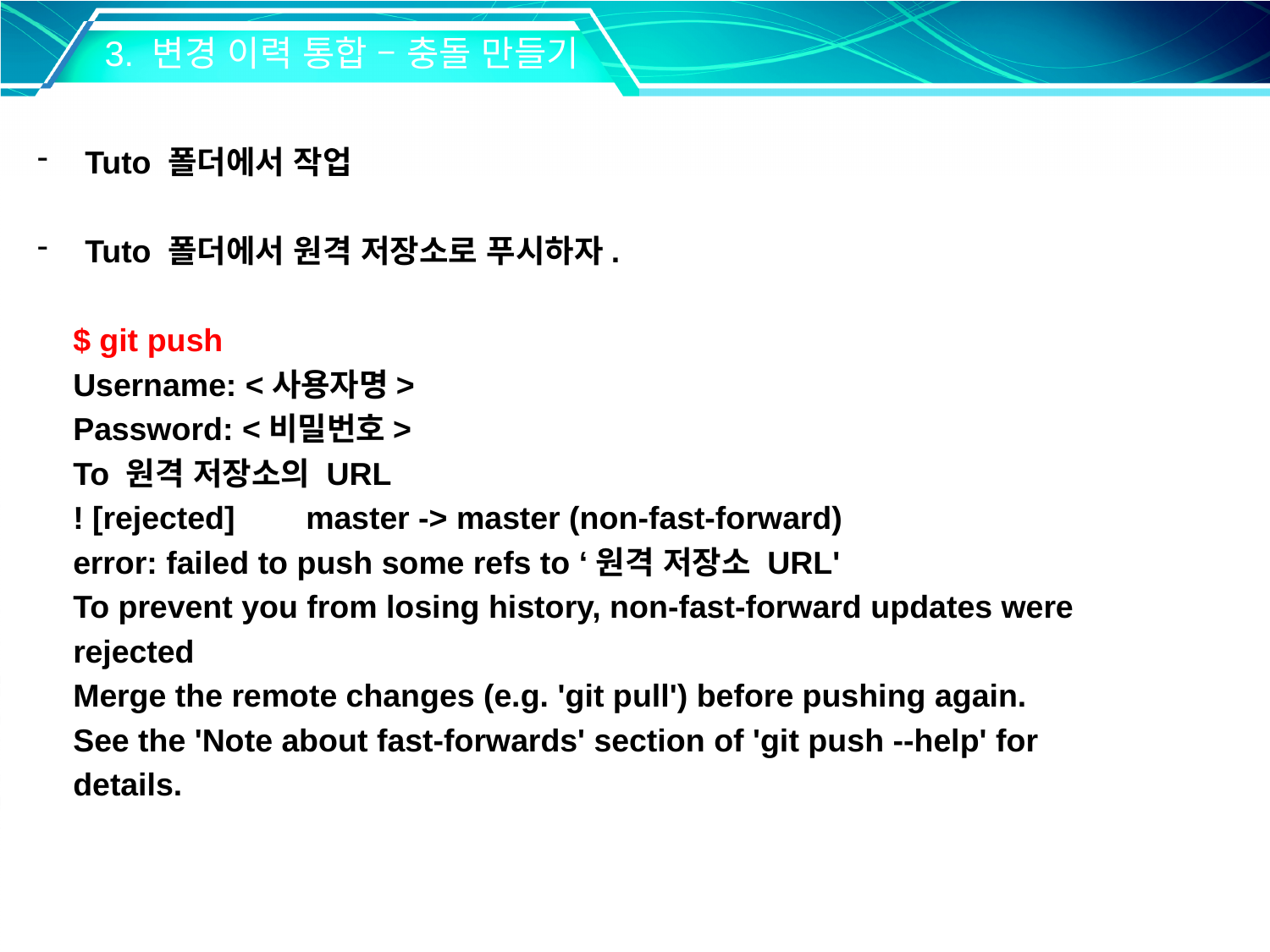

3. 변경 이력 통합 – 충돌 만들기
Tuto 폴더에서 작업

Tuto 폴더에서 원격 저장소로 푸시하자.

    $ git push
    Username: <사용자명>
    Password: <비밀번호>
    To 원격 저장소의 URL
    ! [rejected]        master -> master (non-fast-forward)
    error: failed to push some refs to ‘원격 저장소 URL'
    To prevent you from losing history, non-fast-forward updates were
    rejected
    Merge the remote changes (e.g. 'git pull') before pushing again.
    See the 'Note about fast-forwards' section of 'git push --help' for
    details.